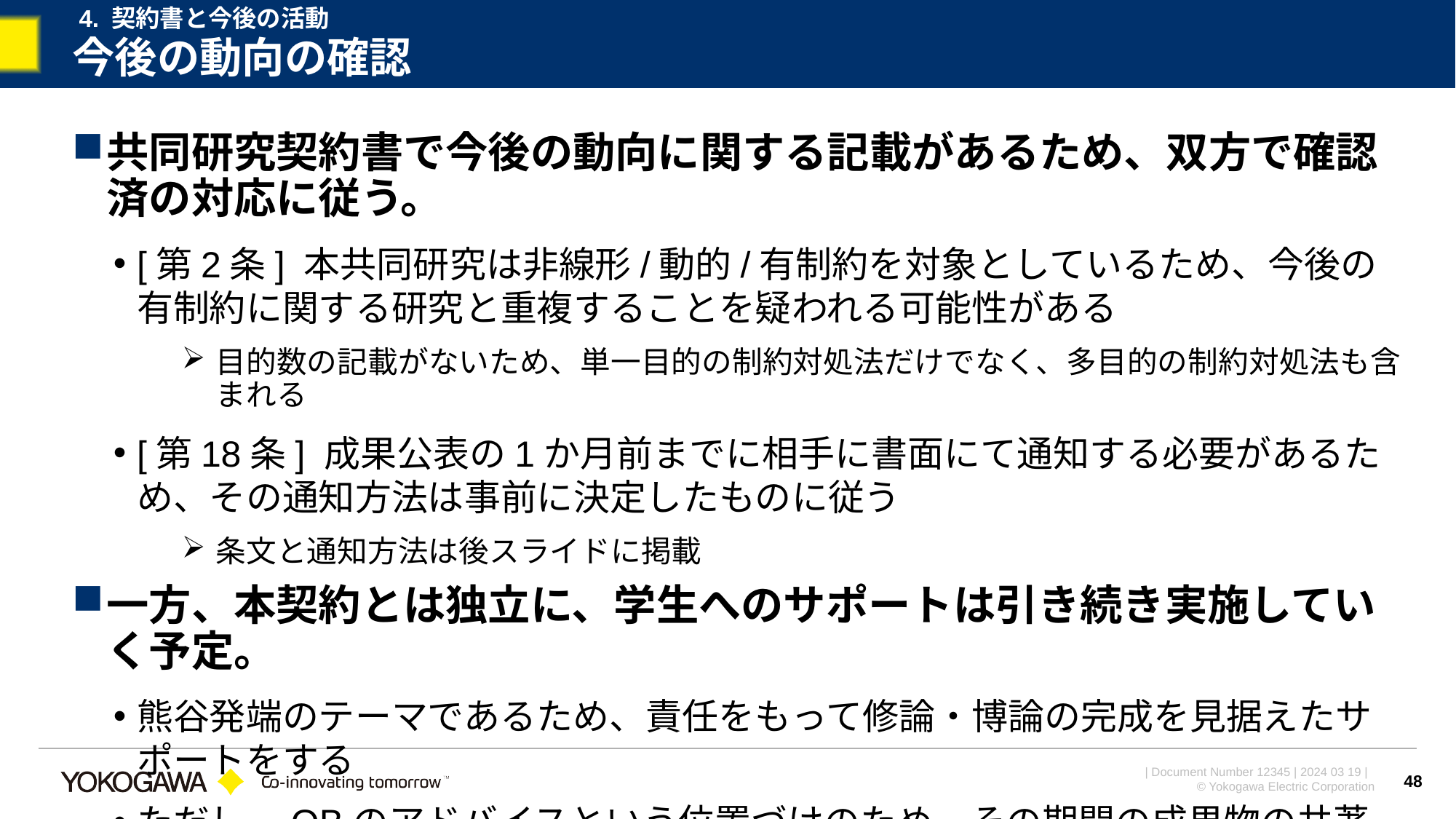

4. 契約書と今後の活動
# 今後の動向の確認
共同研究契約書で今後の動向に関する記載があるため、双方で確認済の対応に従う。
[第2条] 本共同研究は非線形/動的/有制約を対象としているため、今後の有制約に関する研究と重複することを疑われる可能性がある
目的数の記載がないため、単一目的の制約対処法だけでなく、多目的の制約対処法も含まれる
[第18条] 成果公表の1か月前までに相手に書面にて通知する必要があるため、その通知方法は事前に決定したものに従う
条文と通知方法は後スライドに掲載
一方、本契約とは独立に、学生へのサポートは引き続き実施していく予定。
熊谷発端のテーマであるため、責任をもって修論・博論の完成を見据えたサポートをする
ただし、OBのアドバイスという位置づけのため、その期間の成果物の共著者にはならない
48